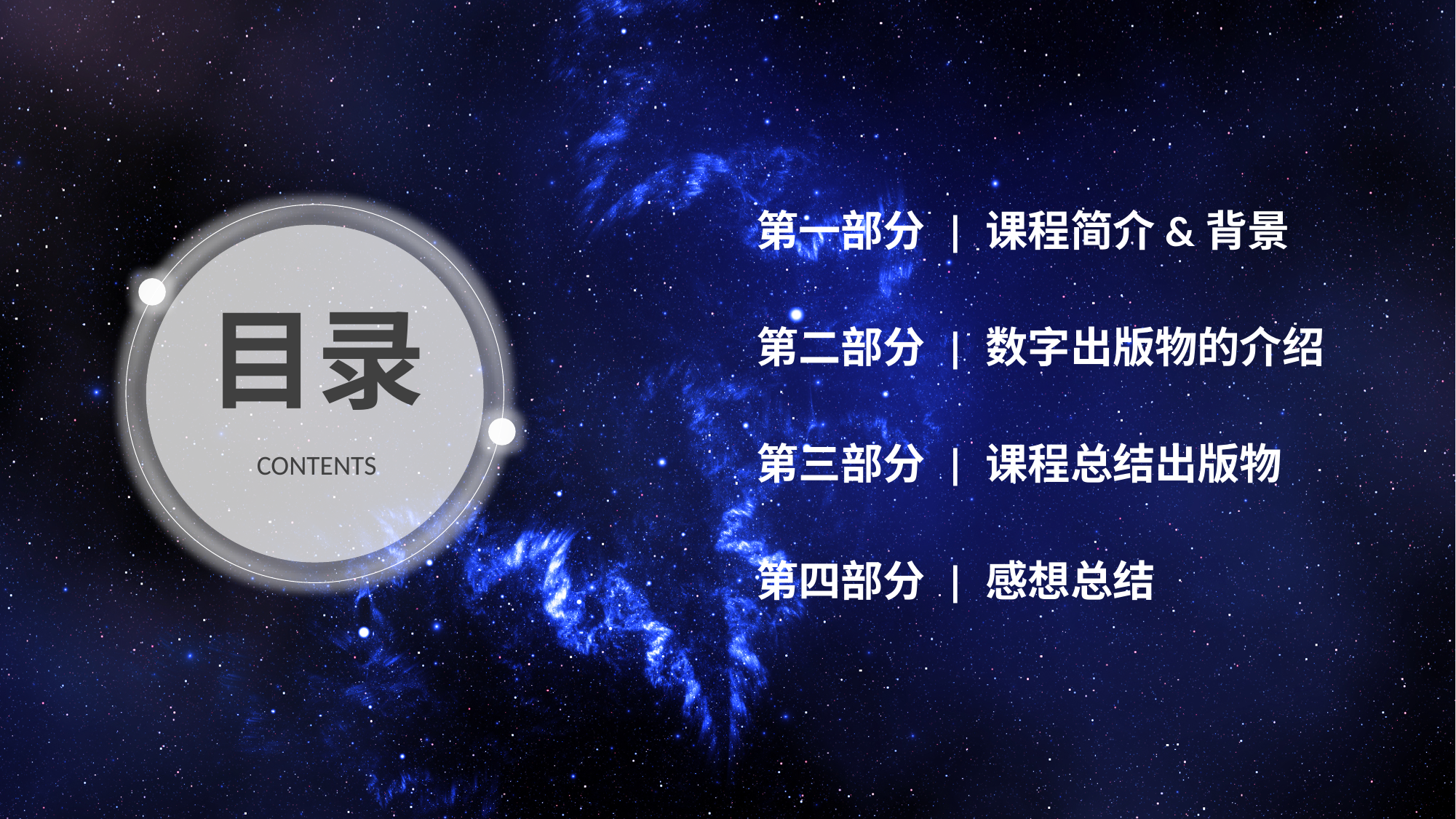

第一部分 | 课程简介&背景
目录
第二部分 | 数字出版物的介绍
第三部分 | 课程总结出版物
CONTENTS
第四部分 | 感想总结